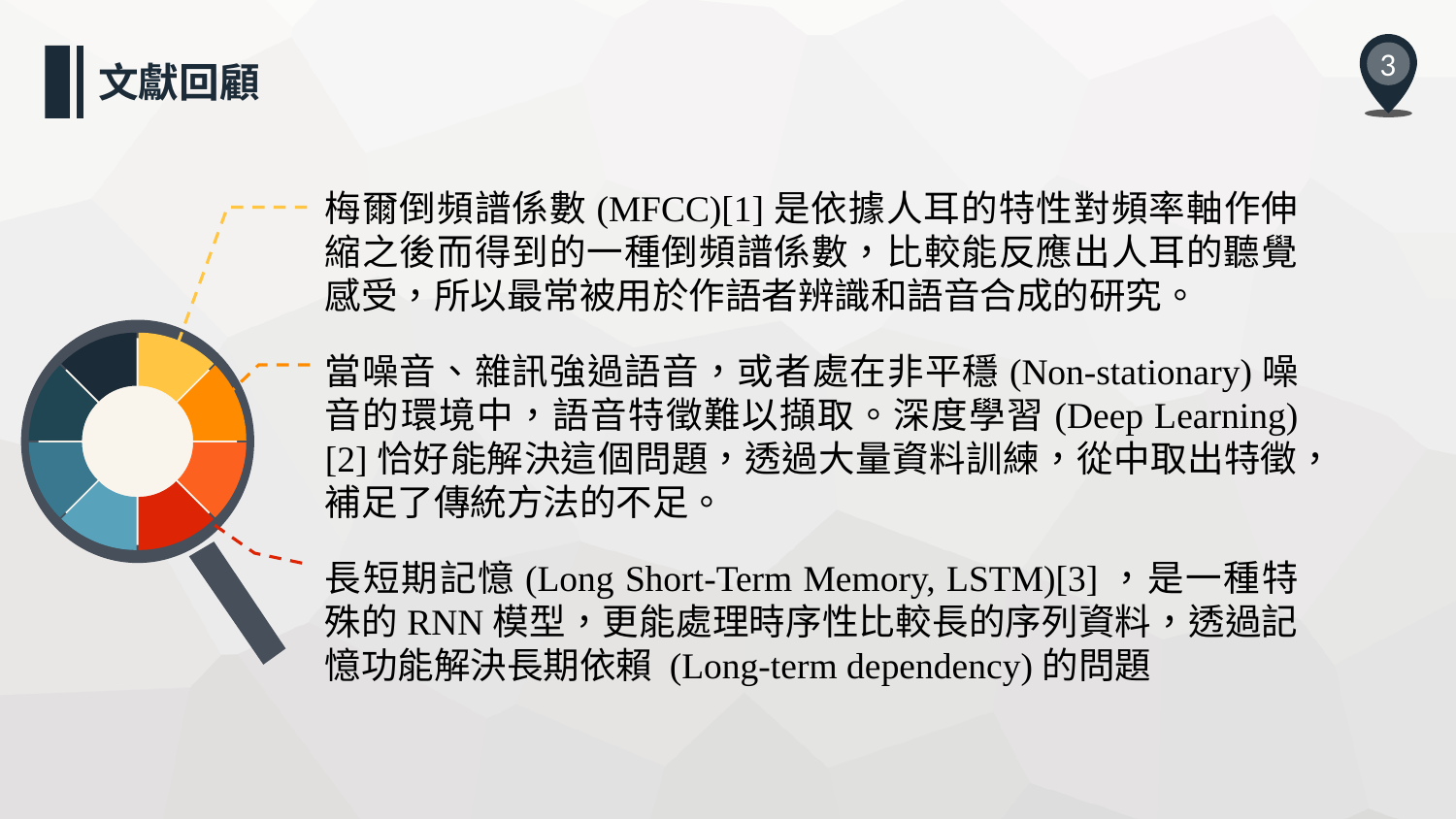

3

文獻回顧
梅爾倒頻譜係數(MFCC)[1]是依據人耳的特性對頻率軸作伸縮之後而得到的一種倒頻譜係數，比較能反應出人耳的聽覺感受，所以最常被用於作語者辨識和語音合成的研究。

### Chart

| Category | 销售额 |
|---|---|
| 第一季度 | 12.5 |
| 第二季度 | 12.5 |
| 第三季度 | 12.5 |
| 第四季度 | 12.5 |
| 第五季度 | 12.5 |
| 第六季度 | 12.5 |
| 第七季度 | 12.5 |
| 第八季度 | 12.5 |

當噪音、雜訊強過語音，或者處在非平穩(Non-stationary)噪音的環境中，語音特徵難以擷取。深度學習(Deep Learning) [2]恰好能解決這個問題，透過大量資料訓練，從中取出特徵，補足了傳統方法的不足。
長短期記憶(Long Short-Term Memory, LSTM)[3]，是一種特殊的RNN模型，更能處理時序性比較長的序列資料，透過記憶功能解決長期依賴 (Long-term dependency)的問題